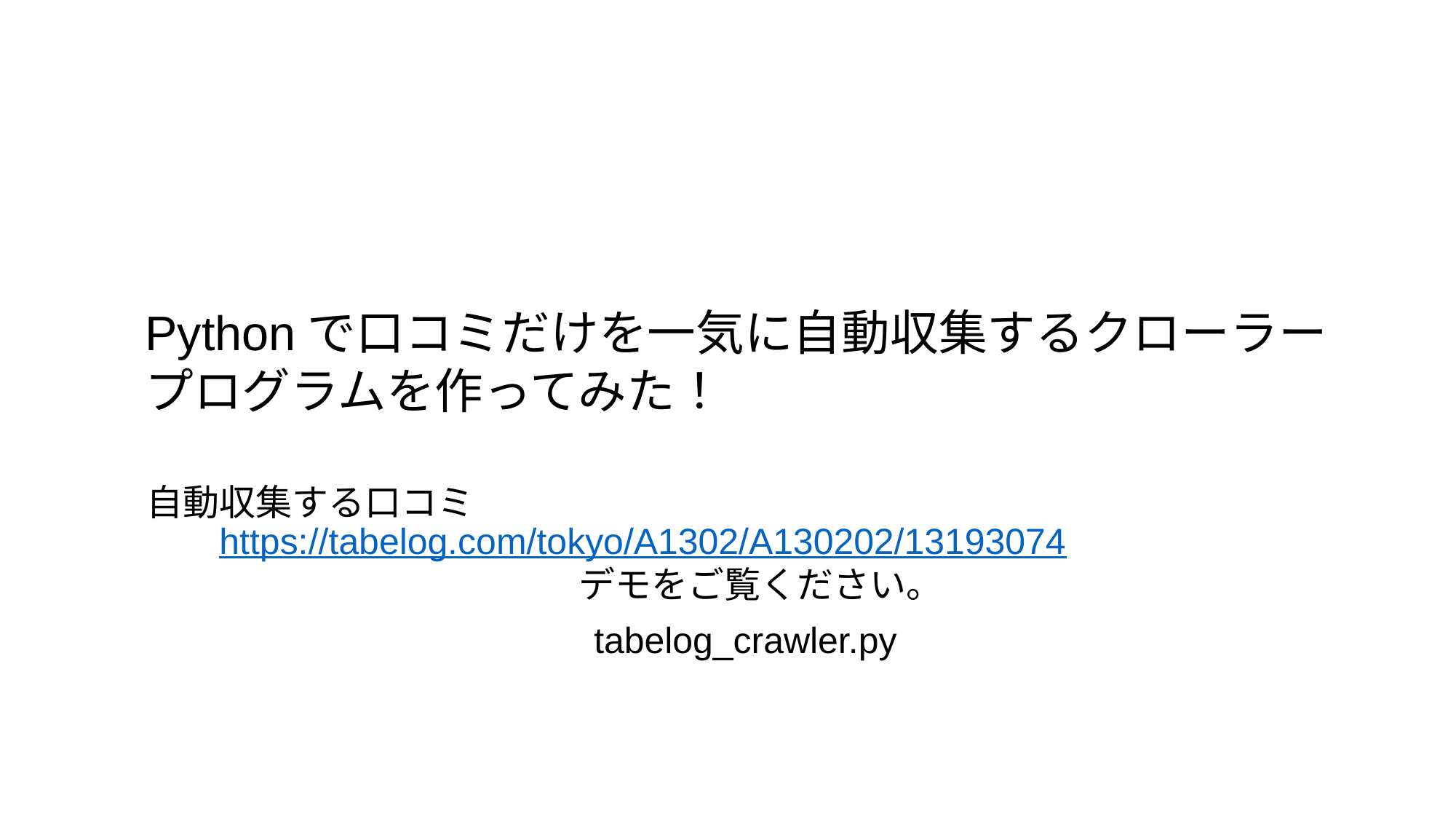

Pythonで口コミだけを一気に自動収集するクローラープログラムを作ってみた！
自動収集する口コミ
https://tabelog.com/tokyo/A1302/A130202/13193074

デモをご覧ください。
tabelog_crawler.py